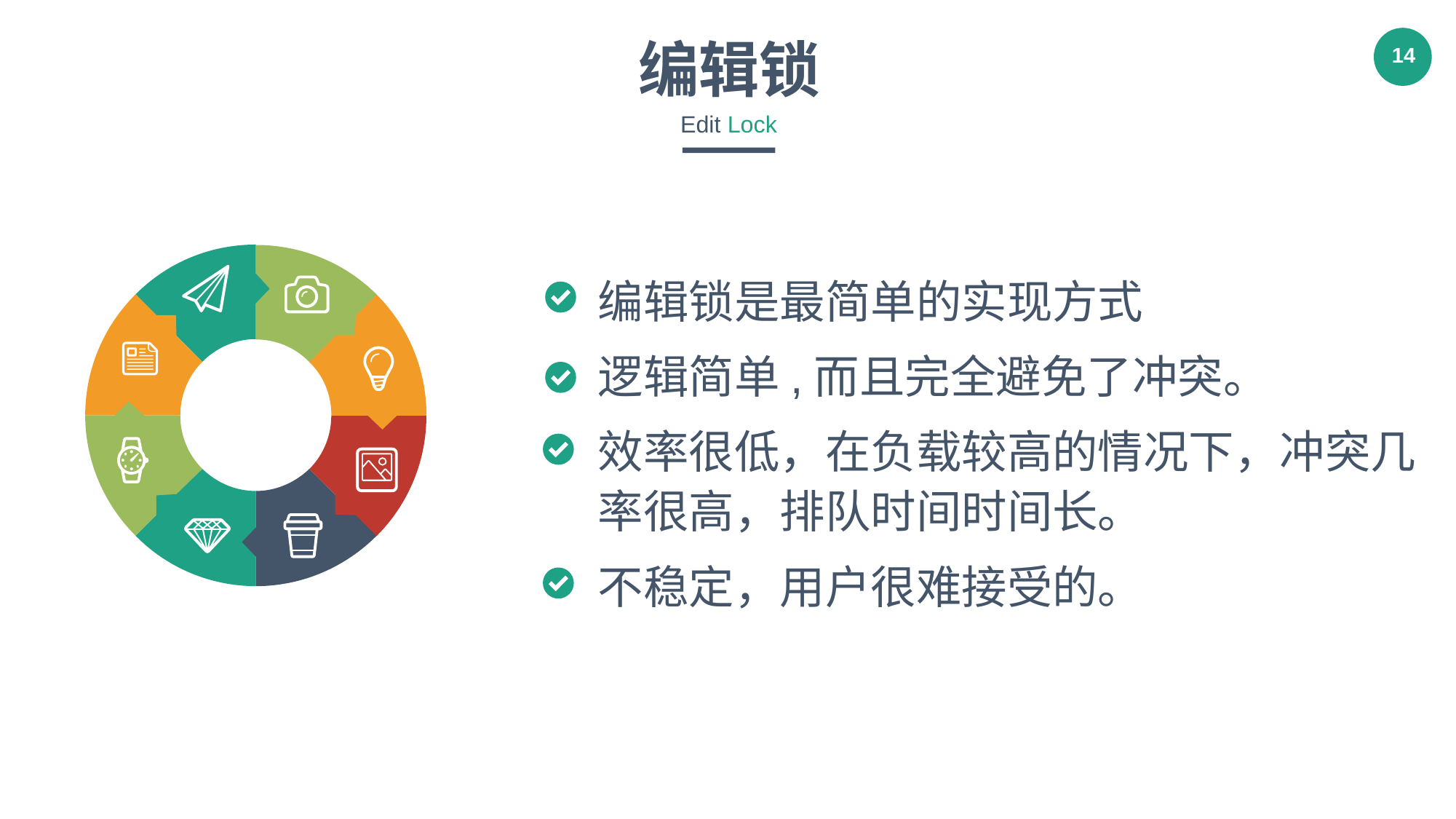

编辑锁
Edit Lock

编辑锁是最简单的实现方式
逻辑简单,而且完全避免了冲突。
效率很低，在负载较高的情况下，冲突几率很高，排队时间时间长。
不稳定，用户很难接受的。